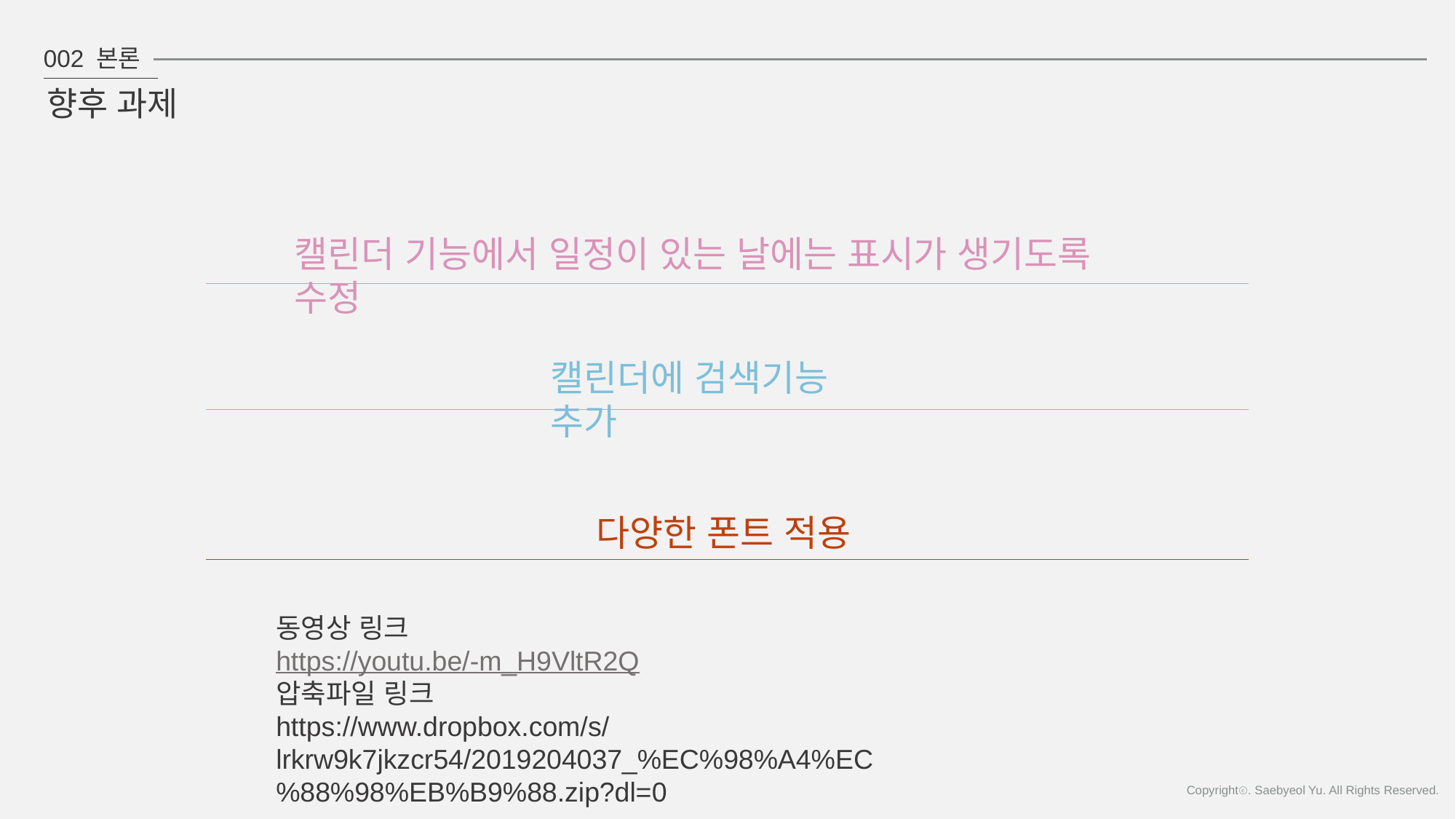

002 본론
향후 과제
캘린더 기능에서 일정이 있는 날에는 표시가 생기도록 수정
캘린더에 검색기능 추가
다양한 폰트 적용
동영상 링크
https://youtu.be/-m_H9VltR2Q
압축파일 링크
https://www.dropbox.com/s/lrkrw9k7jkzcr54/2019204037_%EC%98%A4%EC%88%98%EB%B9%88.zip?dl=0